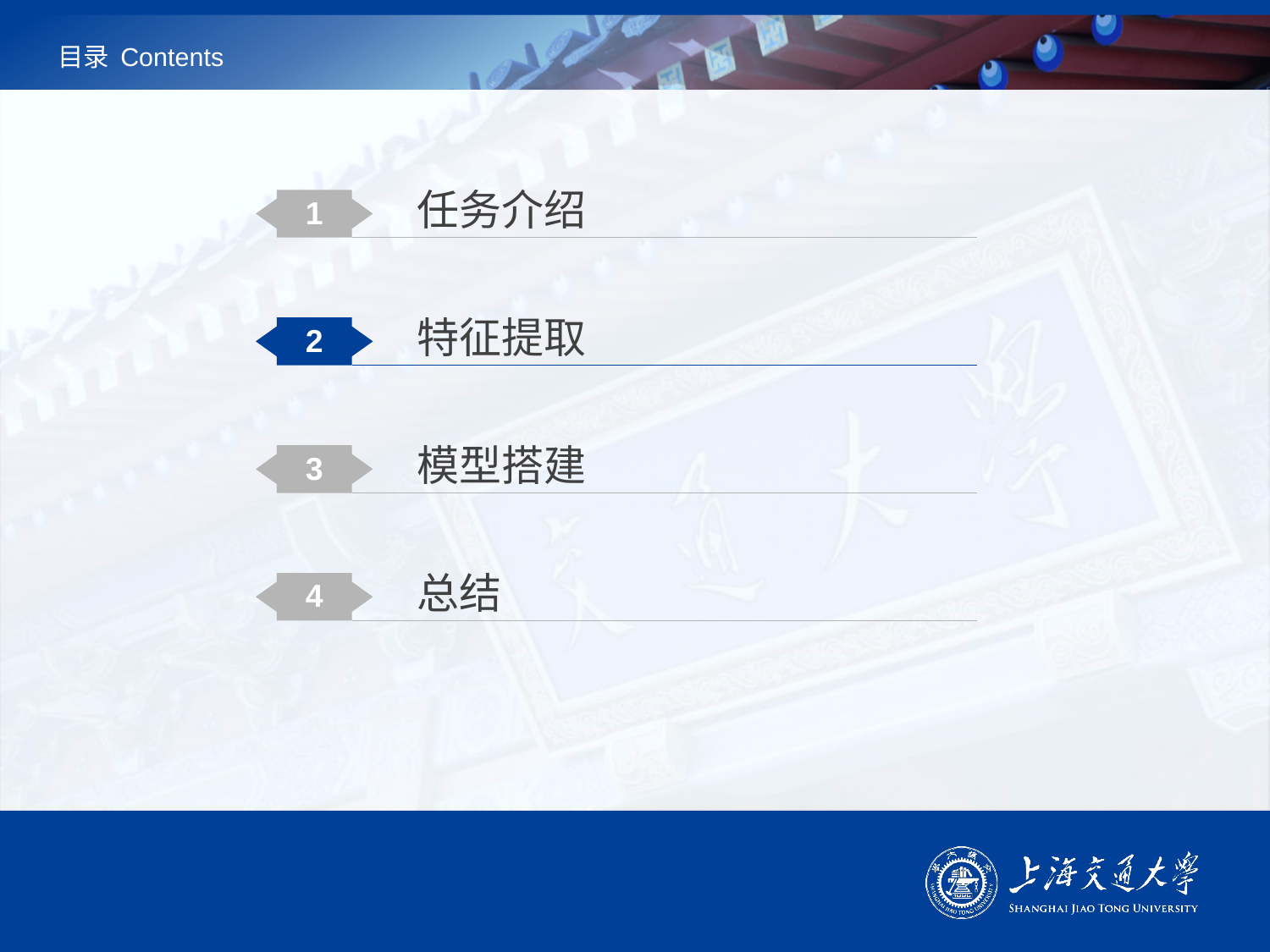

# 目录 Contents
任务介绍
1

特征提取
2

模型搭建
3

总结
4